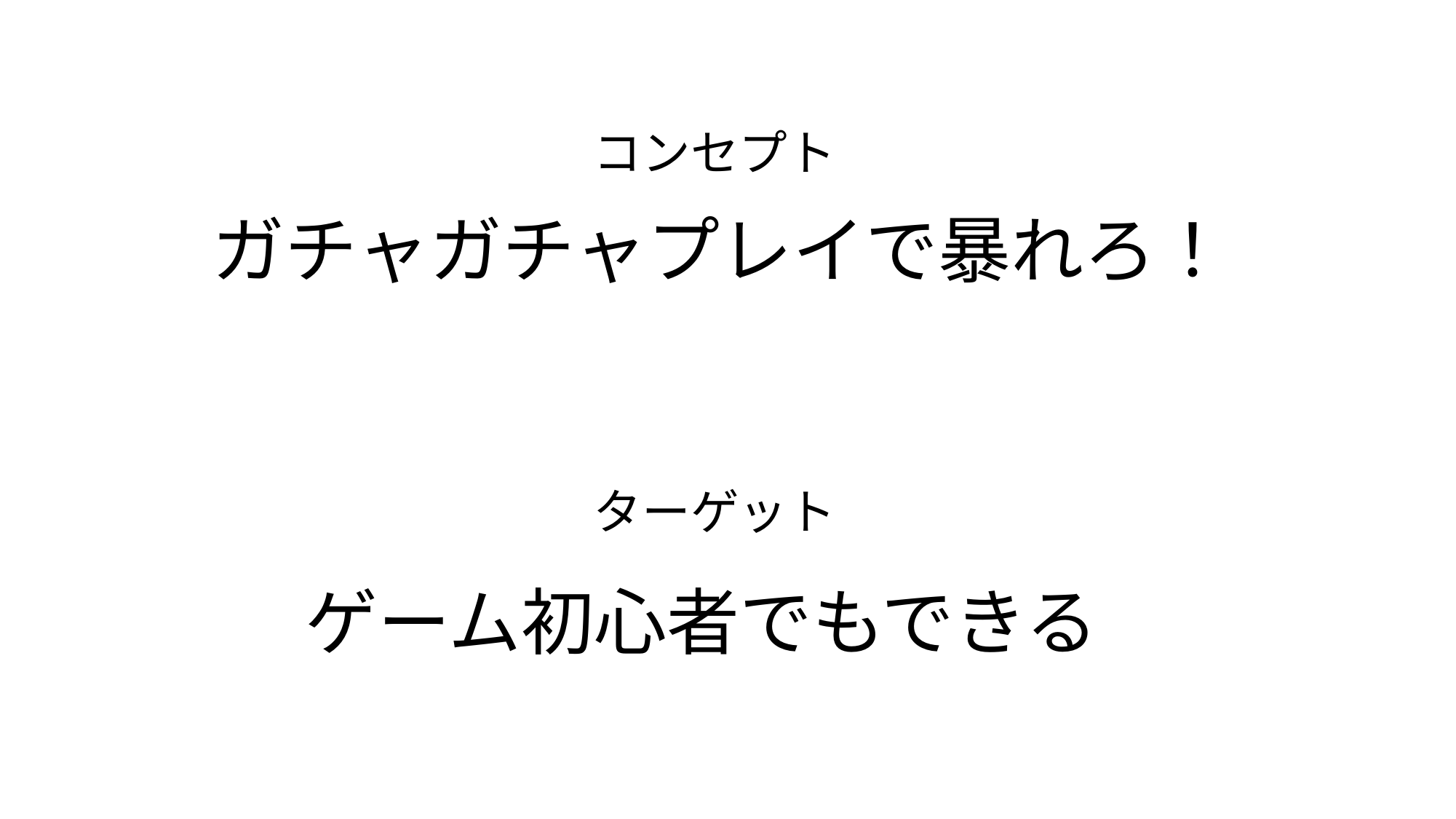

コンセプト
ガチャガチャプレイで暴れろ！
ターゲット
ゲーム初心者でもできる